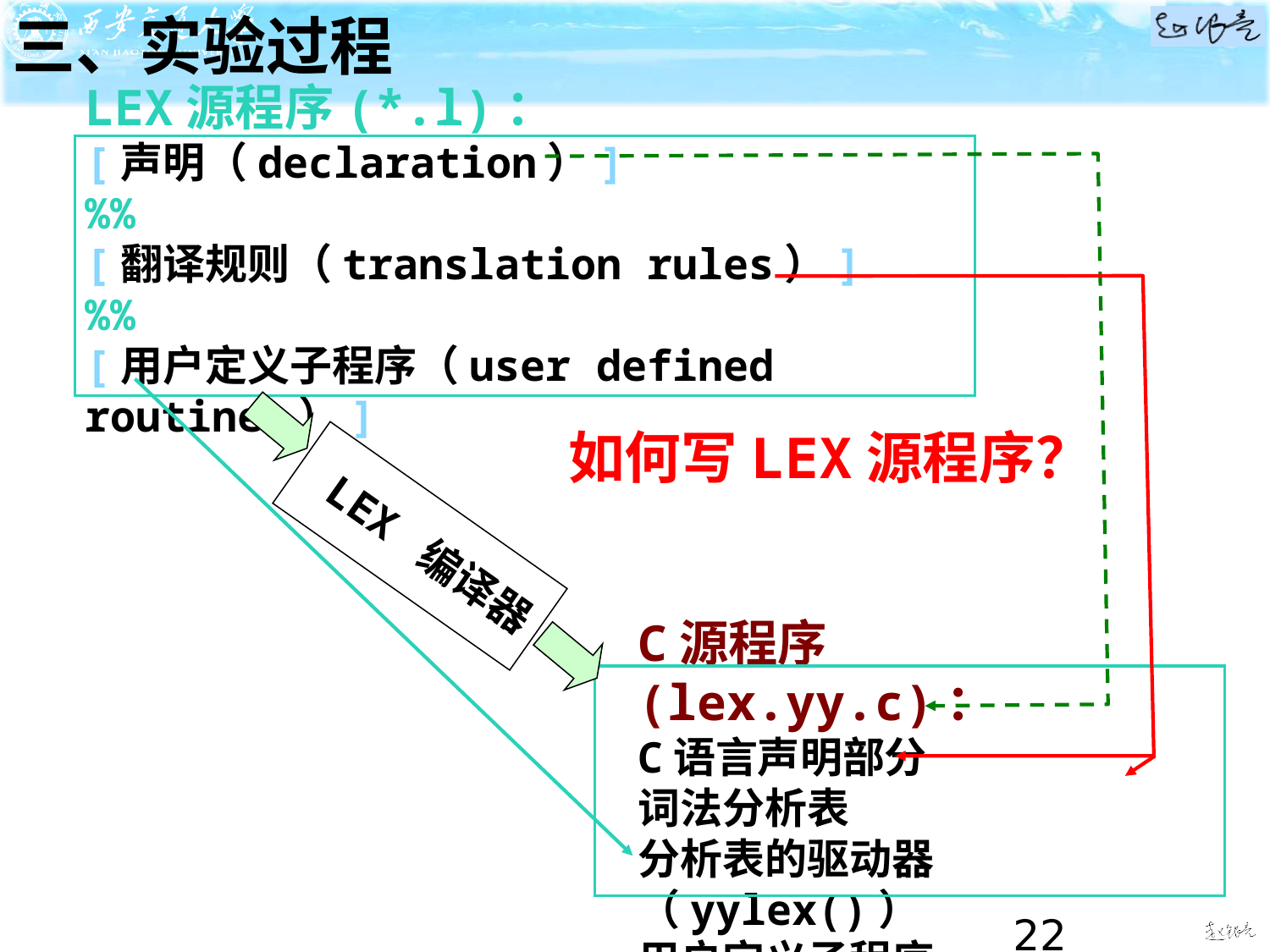

三、实验过程
LEX源程序(*.l)：
[声明（declaration）]
%%
[翻译规则（translation rules）]
%%
[用户定义子程序（user defined routines）]

如何写LEX源程序？
LEX 编译器
C源程序(lex.yy.c)：
C语言声明部分
词法分析表
分析表的驱动器（yylex()）
用户定义子程序

22